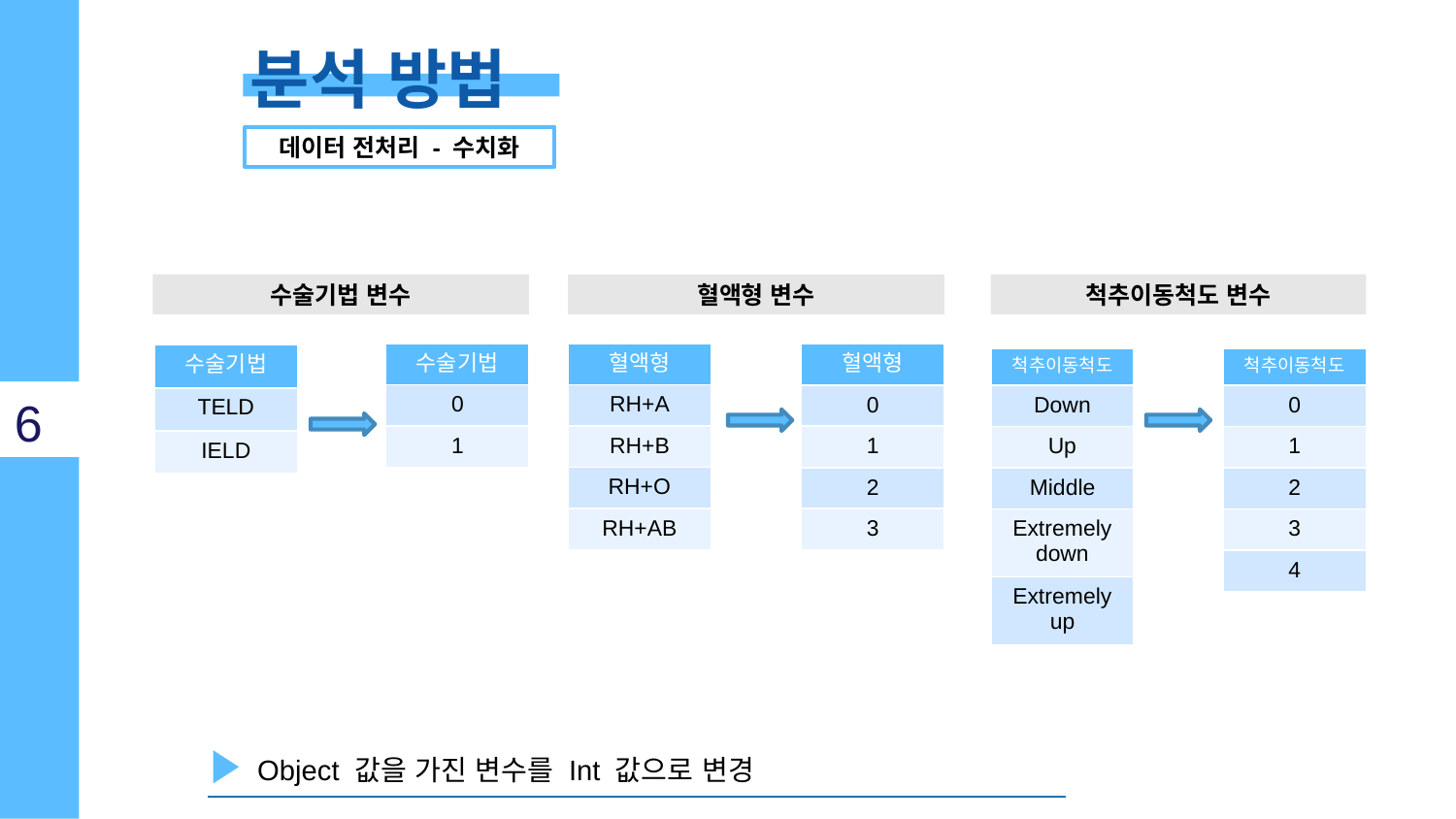

분석 방법

데이터 전처리 - 수치화
수술기법 변수
척추이동척도 변수
혈액형 변수
| 수술기법 |
| --- |
| 0 |
| 1 |
| 혈액형 |
| --- |
| RH+A |
| RH+B |
| RH+O |
| RH+AB |
| 혈액형 |
| --- |
| 0 |
| 1 |
| 2 |
| 3 |
| 수술기법 |
| --- |
| TELD |
| IELD |
| 척추이동척도 |
| --- |
| Down |
| Up |
| Middle |
| Extremely down |
| Extremely up |
| 척추이동척도 |
| --- |
| 0 |
| 1 |
| 2 |
| 3 |
| 4 |
6

Object 값을 가진 변수를 Int 값으로 변경